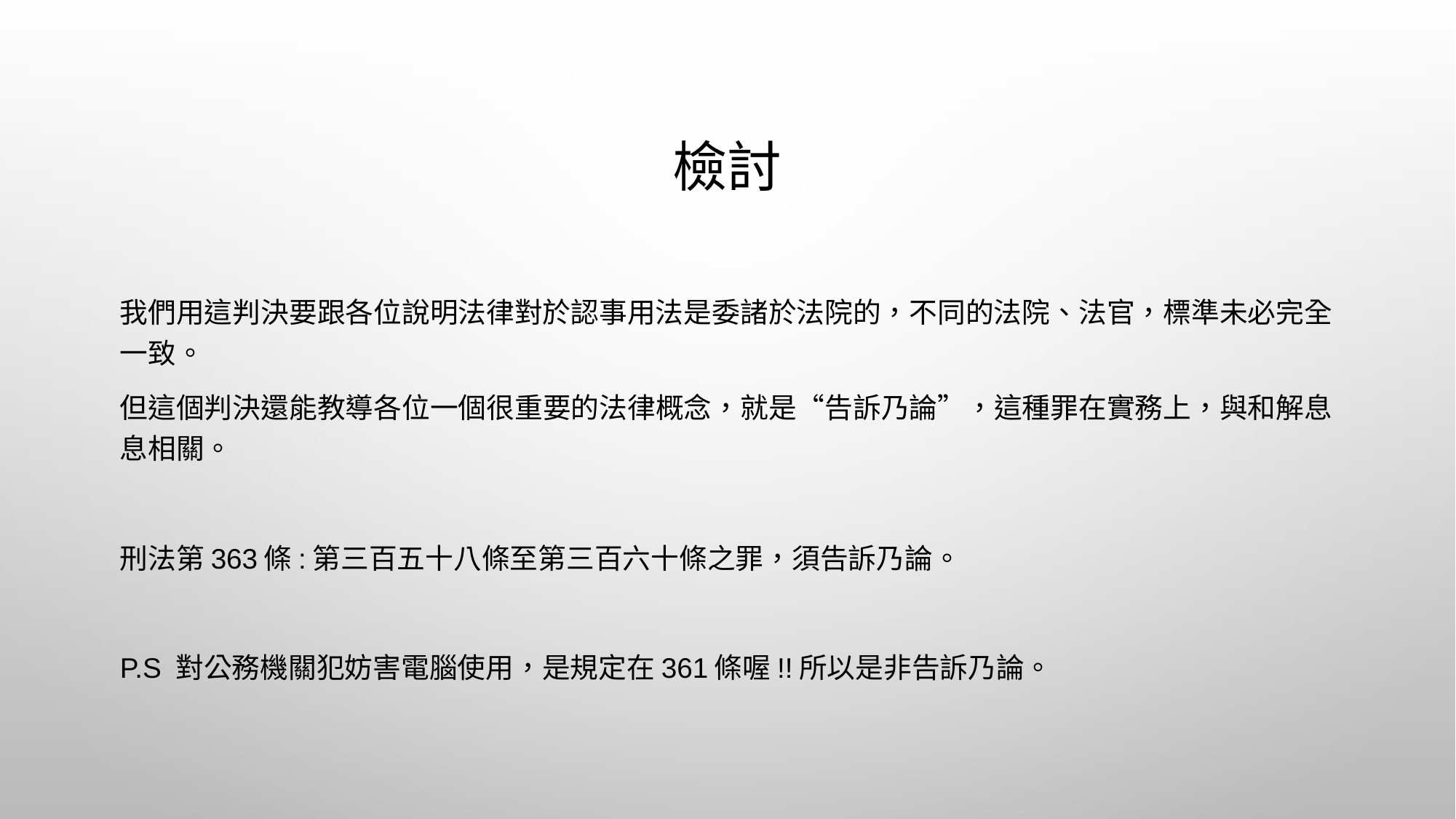

# 檢討
我們用這判決要跟各位說明法律對於認事用法是委諸於法院的，不同的法院、法官，標準未必完全一致。
但這個判決還能教導各位一個很重要的法律概念，就是“告訴乃論”，這種罪在實務上，與和解息息相關。

刑法第363條:第三百五十八條至第三百六十條之罪，須告訴乃論。

P.S 對公務機關犯妨害電腦使用，是規定在361條喔!!所以是非告訴乃論。